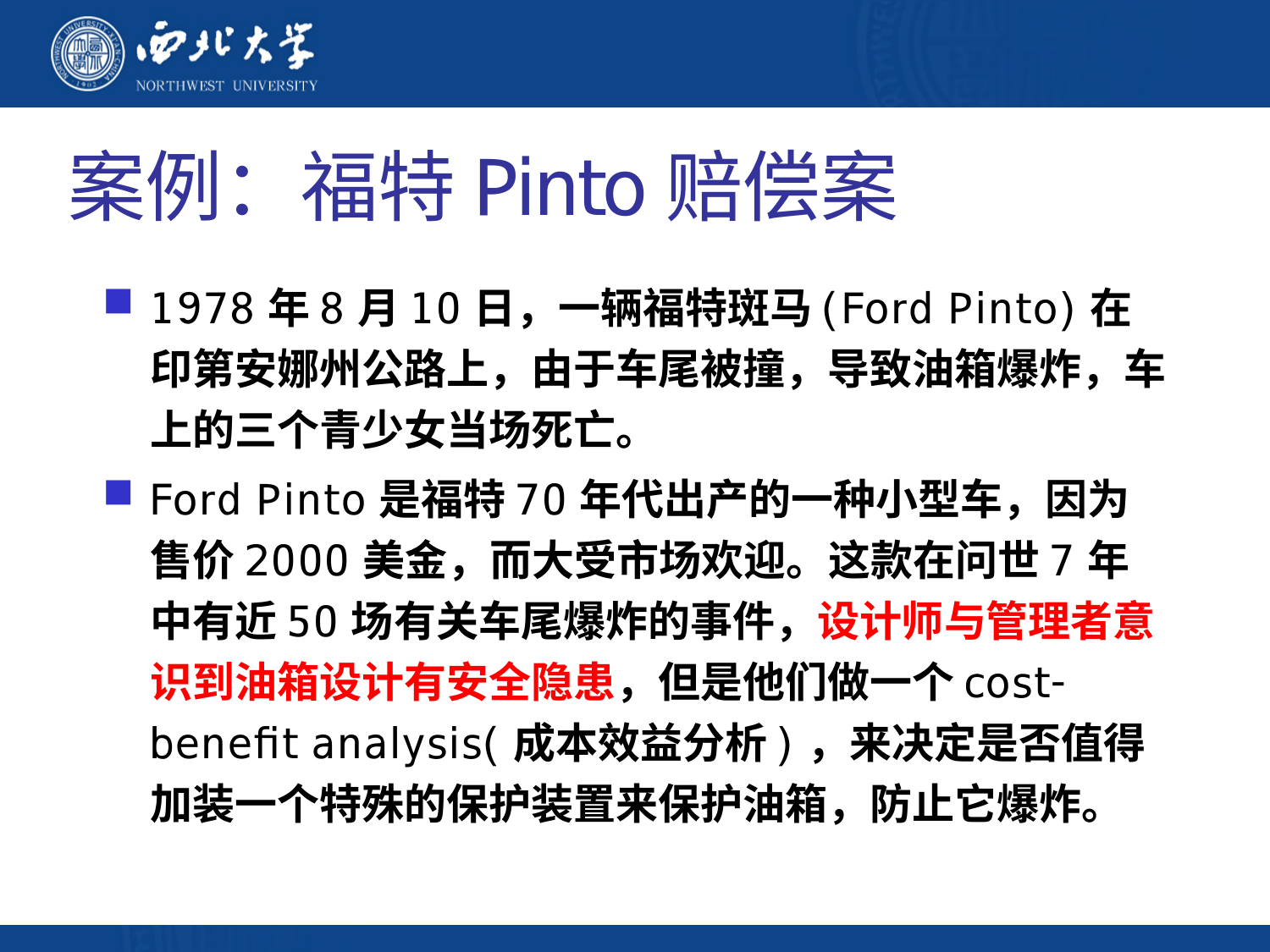

# 案例：福特Pinto赔偿案
1978年8月10日，一辆福特斑马(Ford Pinto)在印第安娜州公路上，由于车尾被撞，导致油箱爆炸，车上的三个青少女当场死亡。
Ford Pinto是福特70年代出产的一种小型车，因为售价2000美金，而大受市场欢迎。这款在问世7年中有近50场有关车尾爆炸的事件，设计师与管理者意识到油箱设计有安全隐患，但是他们做一个cost-benefit analysis(成本效益分析)，来决定是否值得加装一个特殊的保护装置来保护油箱，防止它爆炸。